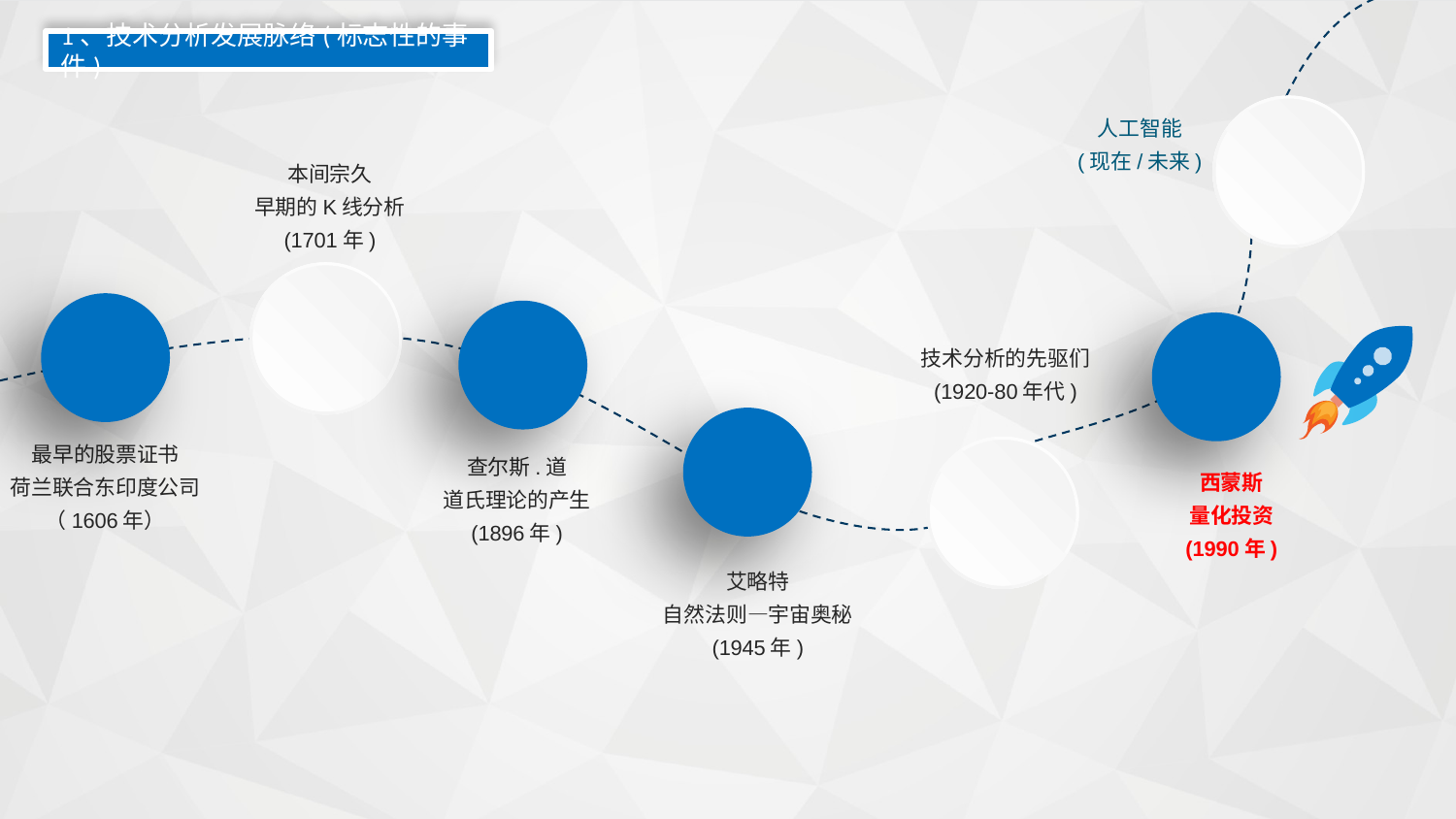

1、技术分析发展脉络(标志性的事件)

人工智能
(现在/未来)
本间宗久
早期的K线分析
(1701年)

技术分析的先驱们
(1920-80年代)

最早的股票证书
荷兰联合东印度公司（1606年）

查尔斯.道
道氏理论的产生
(1896年)
西蒙斯
量化投资
(1990年)
艾略特
自然法则—宇宙奥秘
(1945年)
延迟符